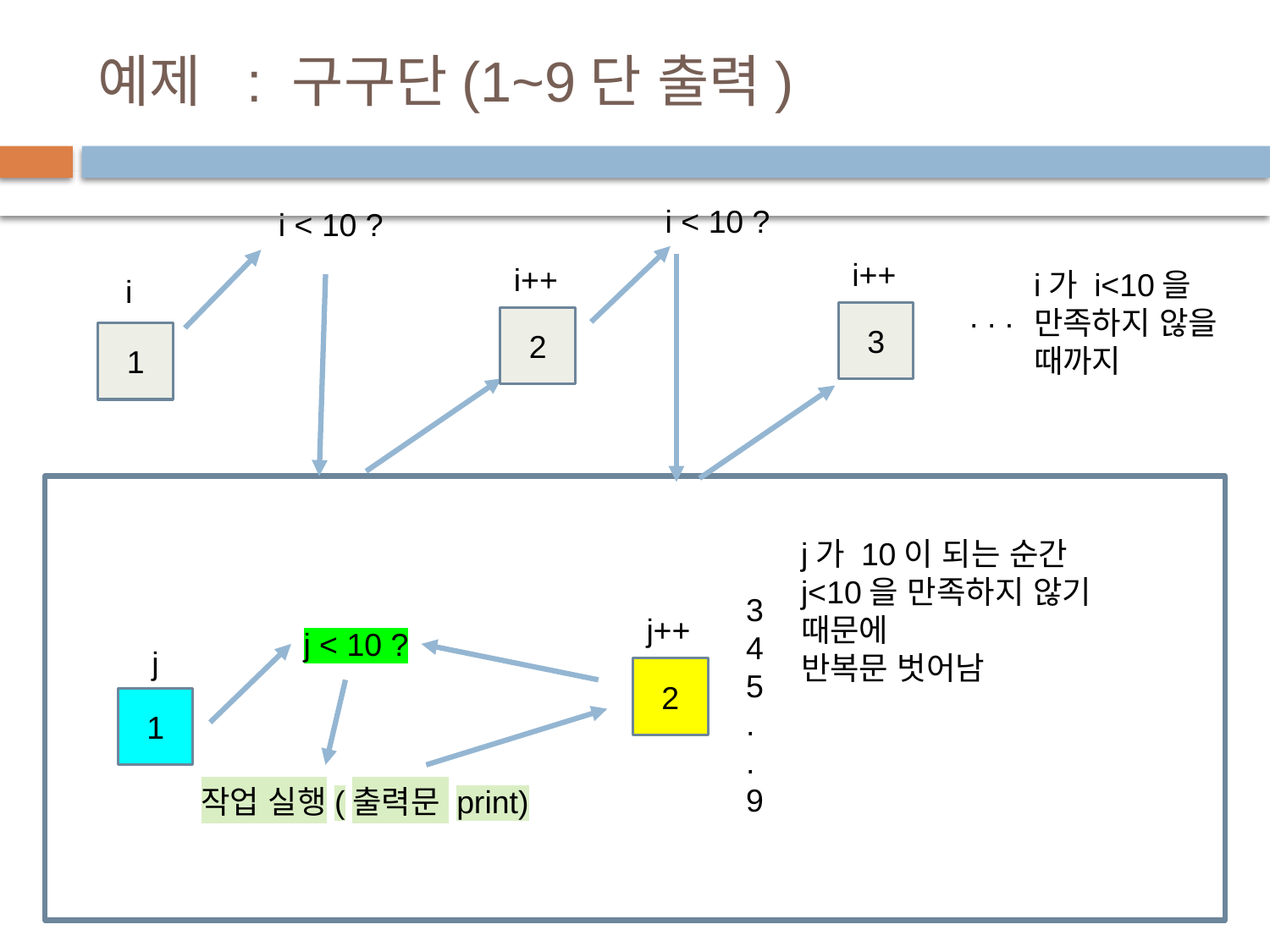

# 예제  : 구구단(1~9단 출력)
i < 10 ?
i < 10 ?
i++

3
i++

2
i가 i<10을 만족하지 않을 때까지
i
1
. . .

j가 10이 되는 순간
j<10을 만족하지 않기 때문에
반복문 벗어남
3
4
5
.
.
9
j++

2
j < 10 ?
j
1
작업 실행(출력문 print)